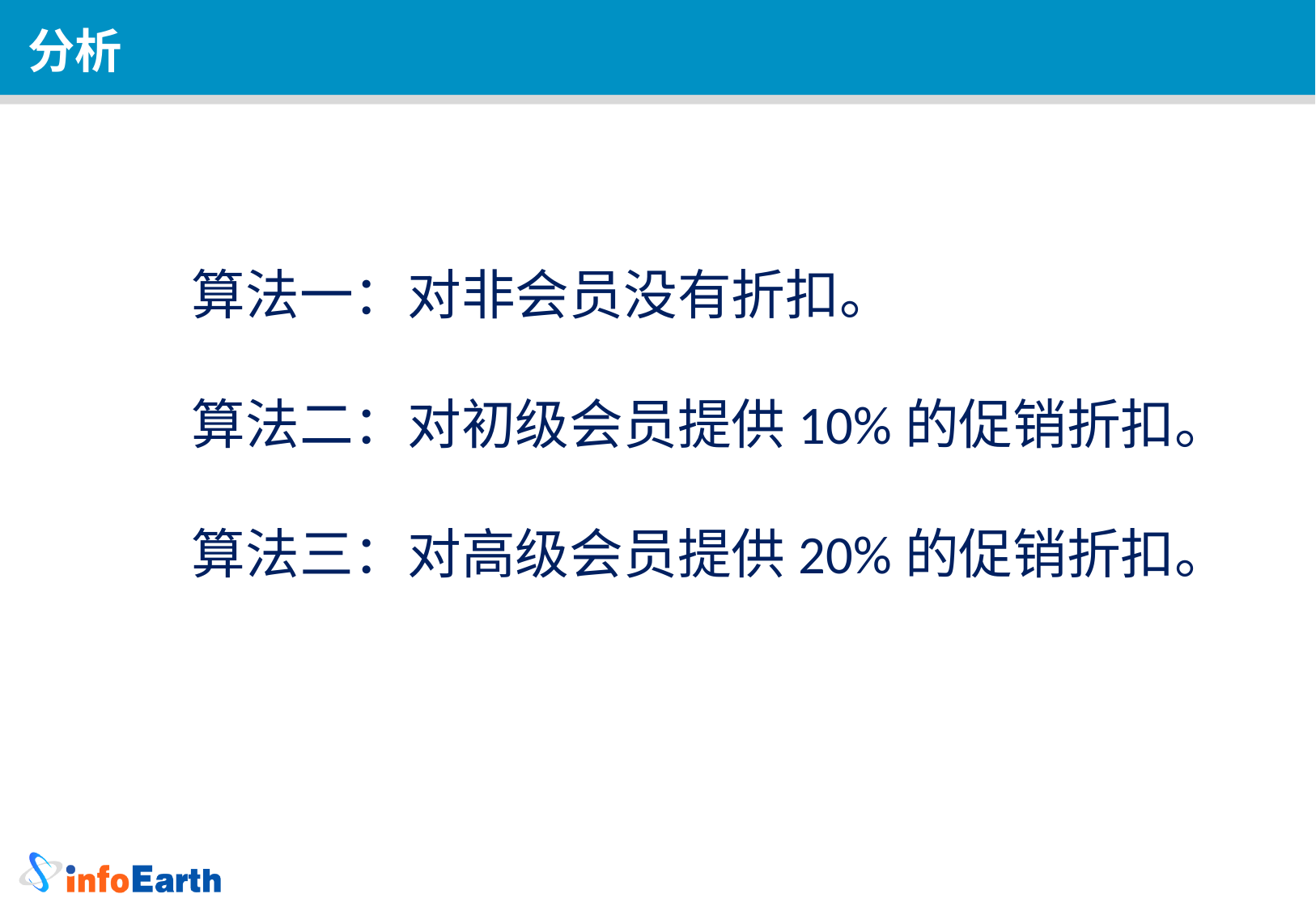

分析
算法一：对非会员没有折扣。

算法二：对初级会员提供10%的促销折扣。

算法三：对高级会员提供20%的促销折扣。